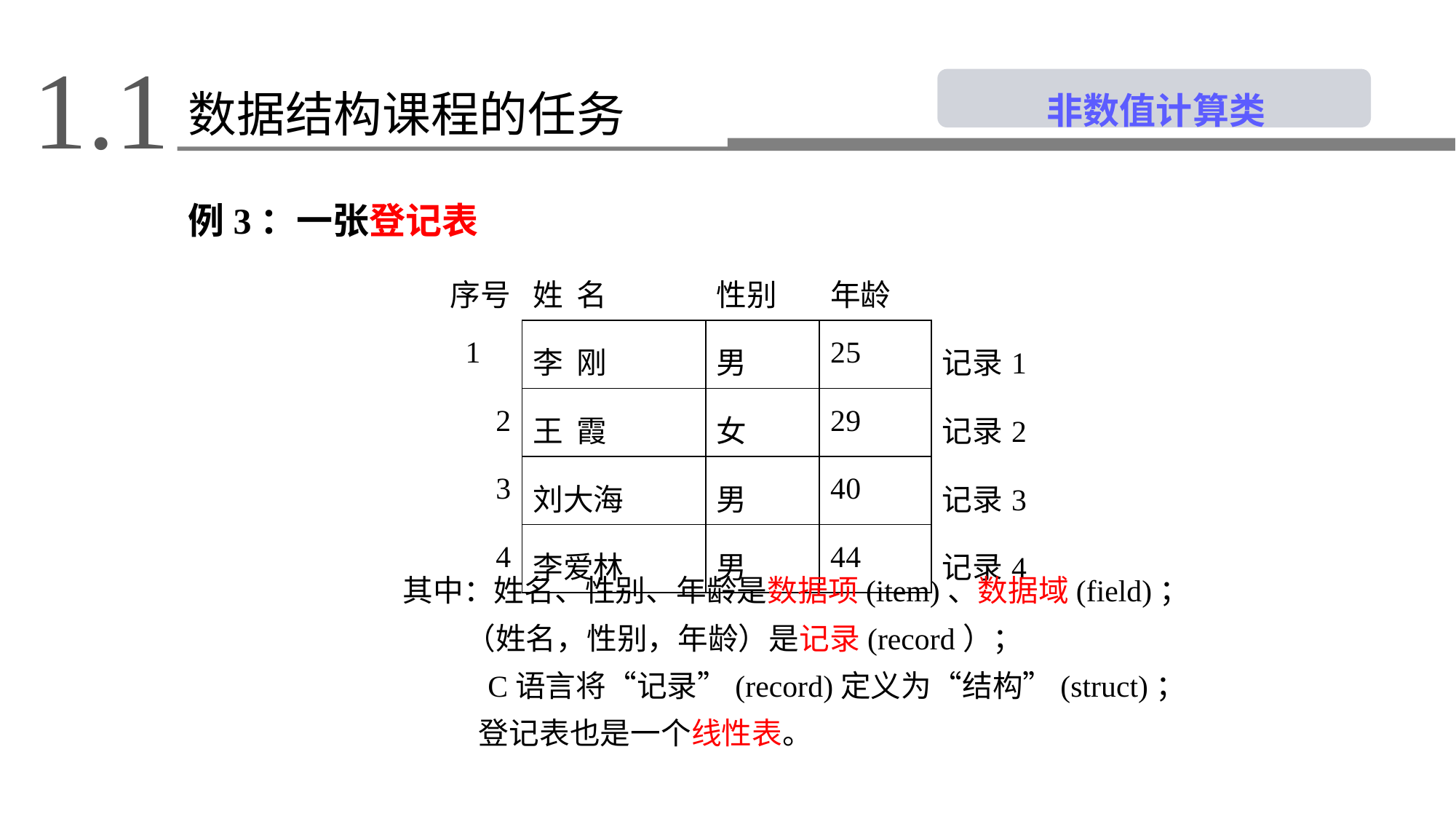

1.1

 非数值计算类
数据结构课程的任务

例3：一张登记表
| 序号 | 姓 名 | 性别 | 年龄 |  |
| --- | --- | --- | --- | --- |
| 1 | 李 刚 | 男 | 25 | 记录1 |
| 2 | 王 霞 | 女 | 29 | 记录2 |
| 3 | 刘大海 | 男 | 40 | 记录3 |
| 4 | 李爱林 | 男 | 44 | 记录4 |
      其中：姓名、性别、年龄是数据项(item)、数据域(field)；
                （姓名，性别，年龄）是记录(record）；
                  C语言将“记录”(record)定义为“结构”(struct)；
                  登记表也是一个线性表。